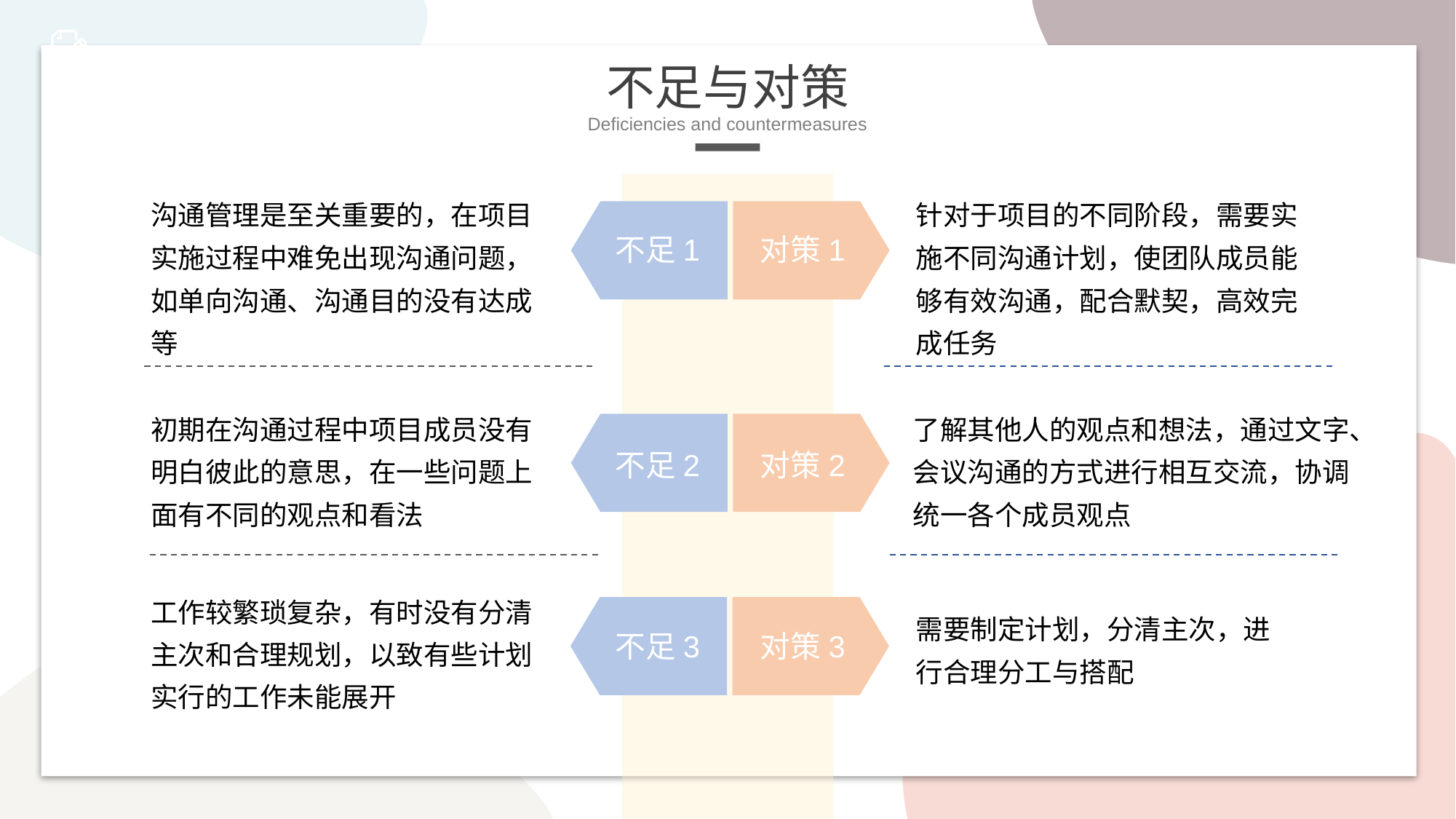

不足与对策
Deficiencies and countermeasures

沟通管理是至关重要的，在项目实施过程中难免出现沟通问题，如单向沟通、沟通目的没有达成等
针对于项目的不同阶段，需要实施不同沟通计划，使团队成员能够有效沟通，配合默契，高效完成任务

不足1
对策1
初期在沟通过程中项目成员没有明白彼此的意思，在一些问题上面有不同的观点和看法
了解其他人的观点和想法，通过文字、会议沟通的方式进行相互交流，协调统一各个成员观点

不足2
对策2

工作较繁琐复杂，有时没有分清主次和合理规划，以致有些计划实行的工作未能展开

需要制定计划，分清主次，进行合理分工与搭配
不足3
对策3